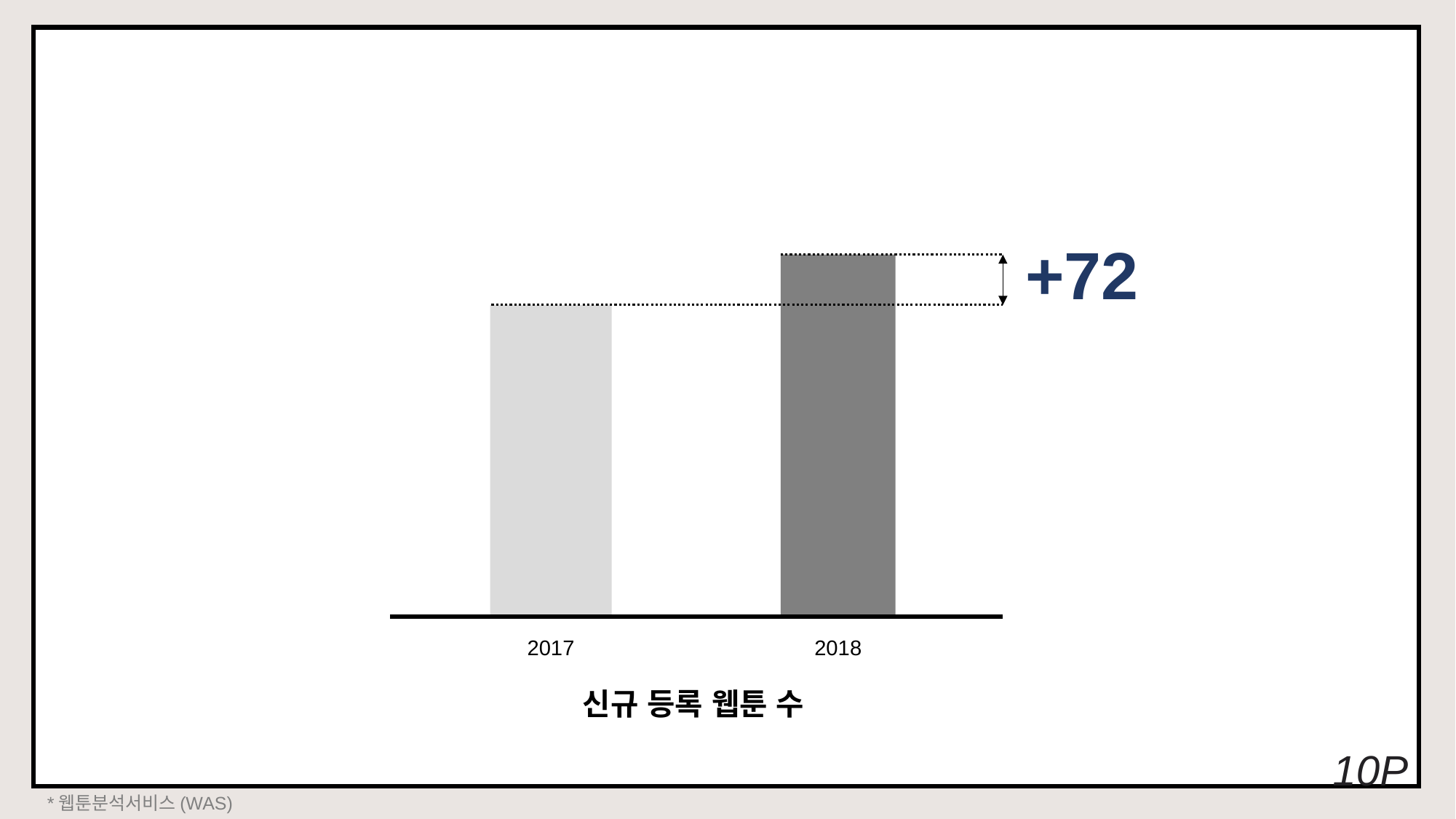

+72

2018

2017
신규 등록 웹툰 수
10P
*웹툰분석서비스(WAS)